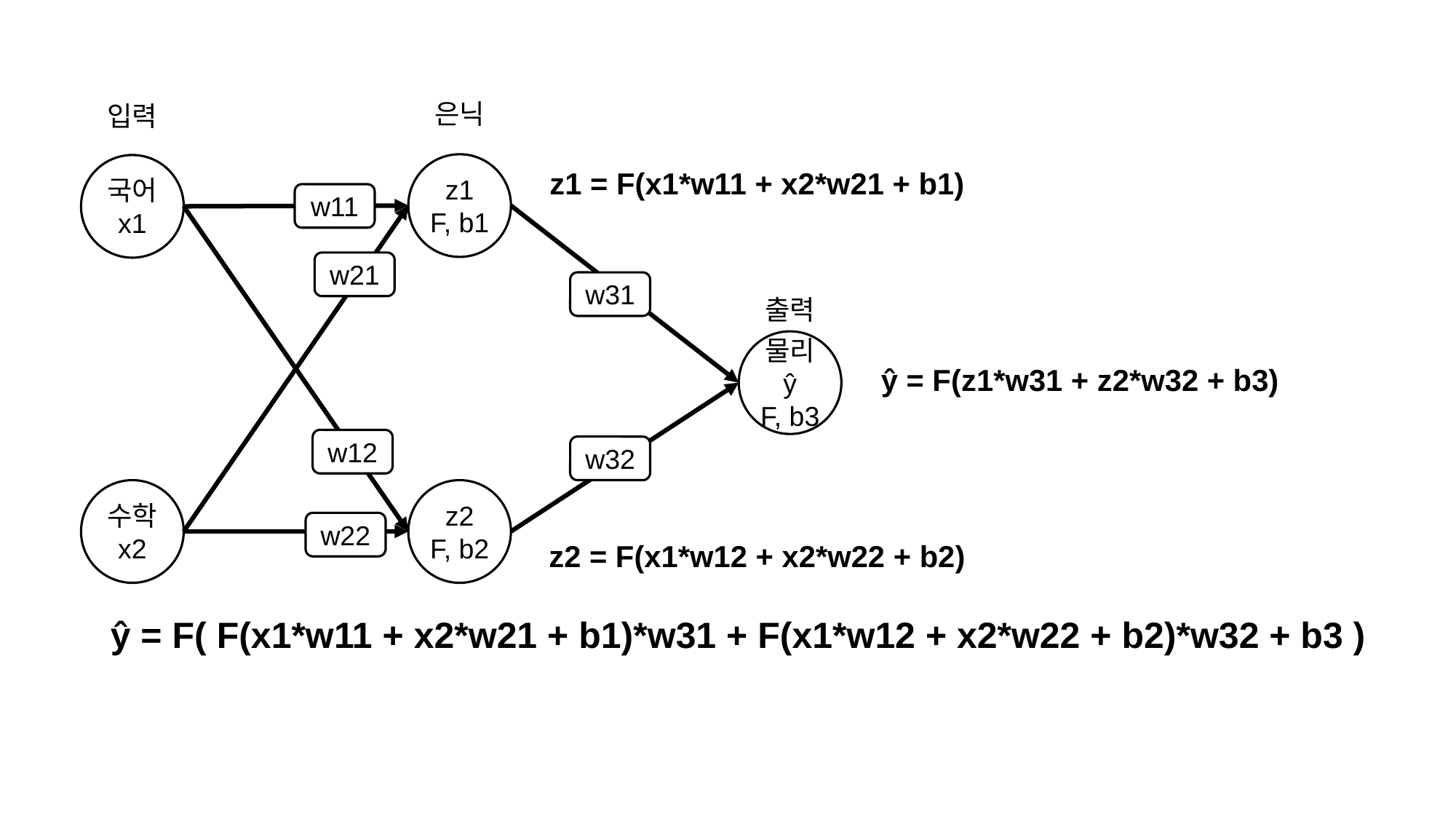

은닉
z1
F, b1
z2
F, b2
입력
국어
x1
수학
x2
z1 = F(x1*w11 + x2*w21 + b1)
w11
w21
w12
w22
w31
w32
출력
물리
ŷ
F, b3
ŷ = F(z1*w31 + z2*w32 + b3)
z2 = F(x1*w12 + x2*w22 + b2)
ŷ = F( F(x1*w11 + x2*w21 + b1)*w31 + F(x1*w12 + x2*w22 + b2)*w32 + b3 )